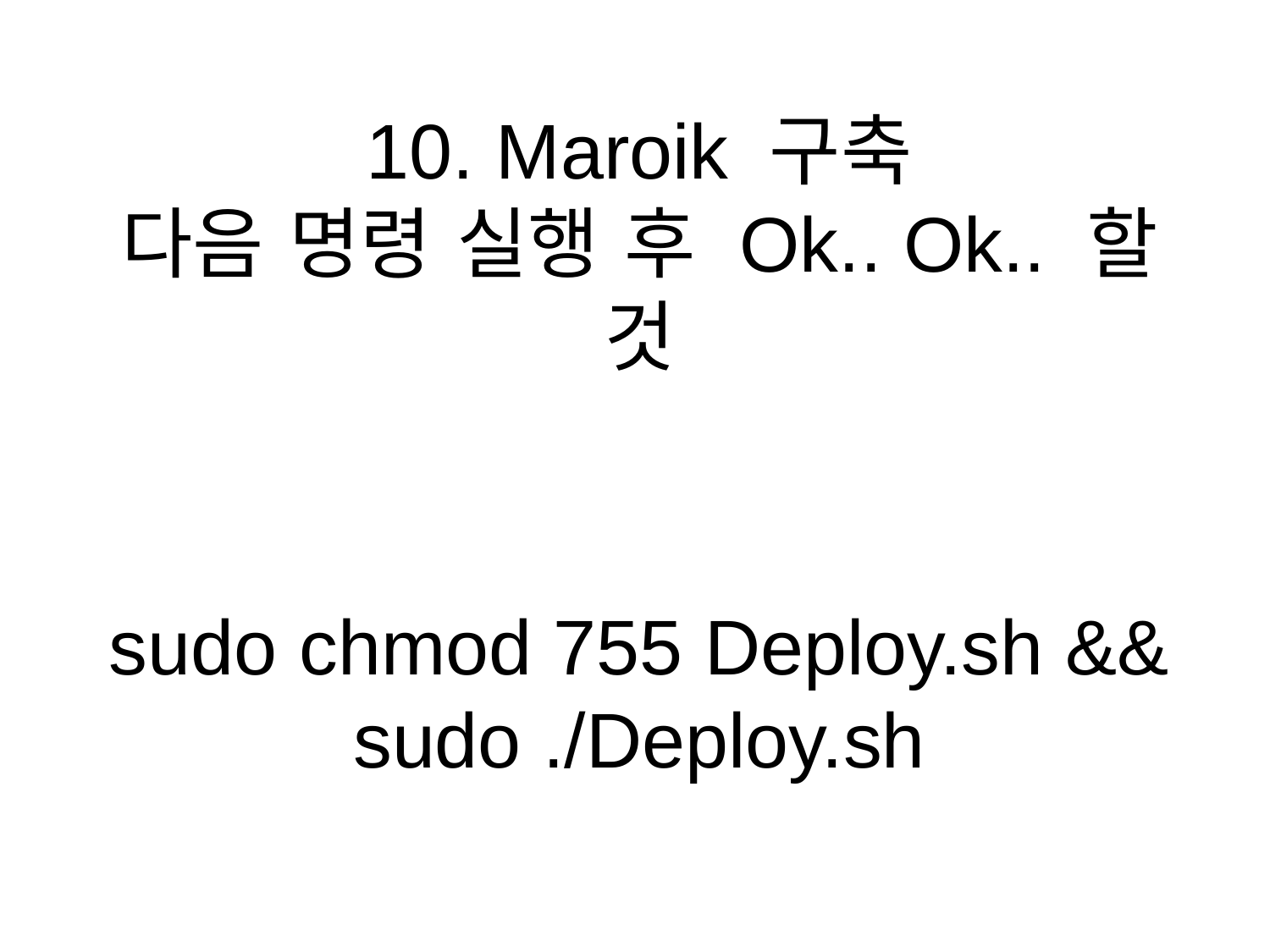

# 10. Maroik 구축 다음 명령 실행 후 Ok.. Ok.. 할 것
sudo chmod 755 Deploy.sh && sudo ./Deploy.sh